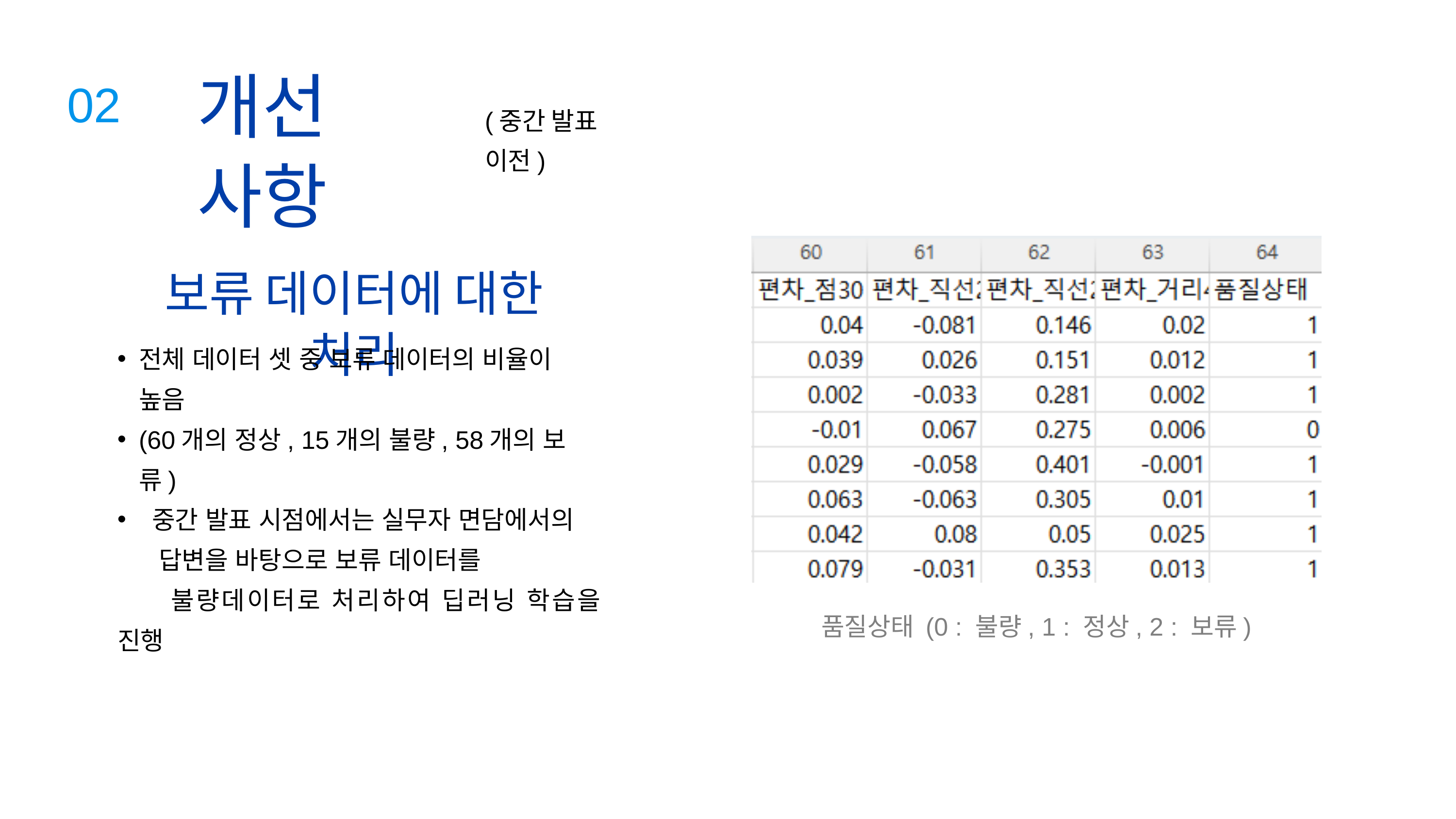

개선 사항
02
(중간 발표 이전)

보류 데이터에 대한 처리
전체 데이터 셋 중 보류 데이터의 비율이 높음
(60개의 정상, 15개의 불량, 58개의 보류)
 중간 발표 시점에서는 실무자 면담에서의
     답변을 바탕으로 보류 데이터를
     불량데이터로 처리하여 딥러닝 학습을 진행

품질상태 (0 : 불량, 1 : 정상, 2 : 보류)